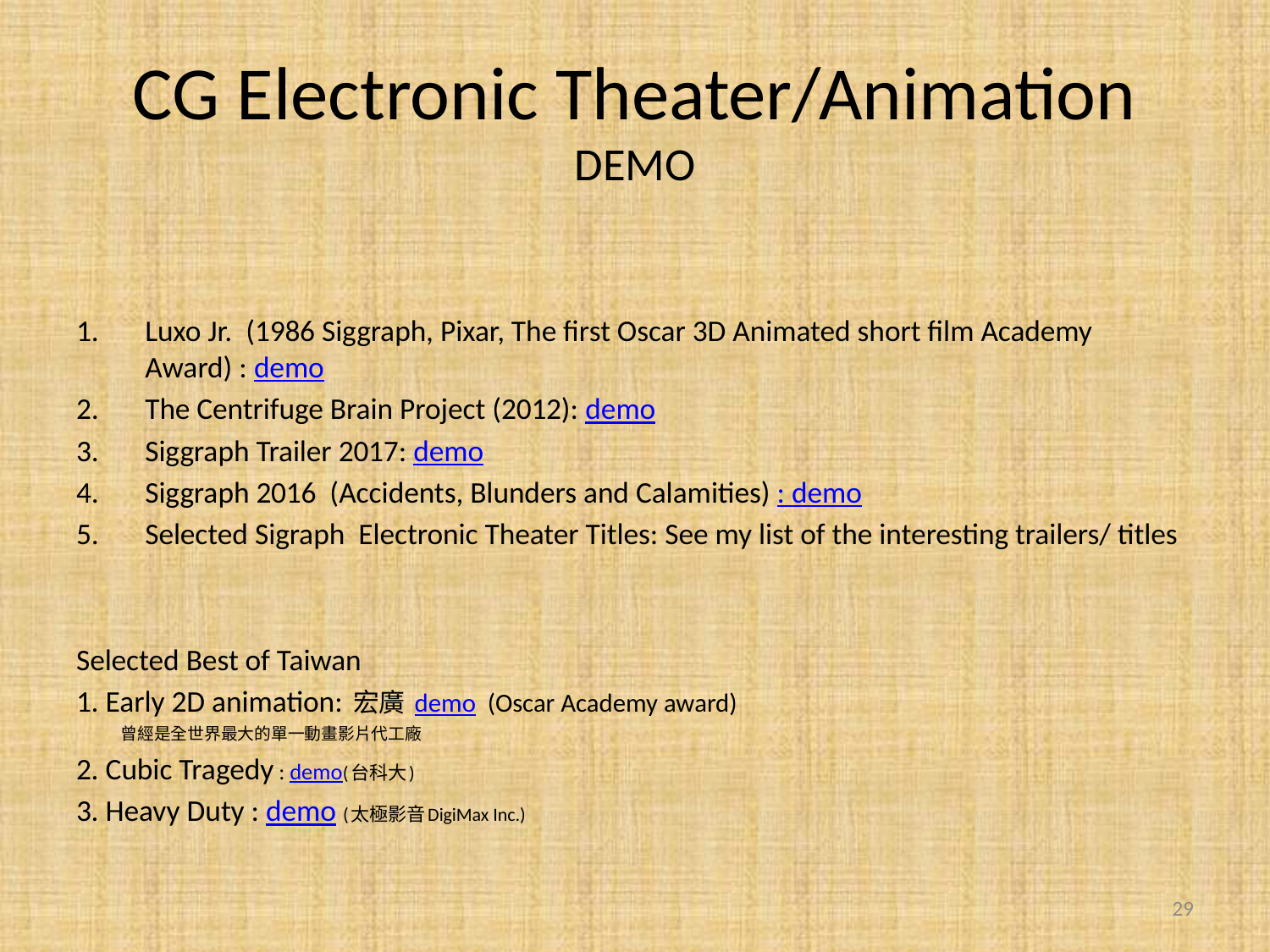

# CG Electronic Theater/Animation DEMO

Luxo Jr.  (1986 Siggraph, Pixar, The first Oscar 3D Animated short film Academy Award) : demo
The Centrifuge Brain Project (2012): demo
Siggraph Trailer 2017: demo
Siggraph 2016  (Accidents, Blunders and Calamities) : demo
Selected Sigraph  Electronic Theater Titles: See my list of the interesting trailers/ titles

Selected Best of Taiwan
1. Early 2D animation: 宏廣 demo  (Oscar Academy award)
          曾經是全世界最大的單一動畫影片代工廠
2. Cubic Tragedy : demo(台科大)
3. Heavy Duty : demo (太極影音DigiMax Inc.)

29